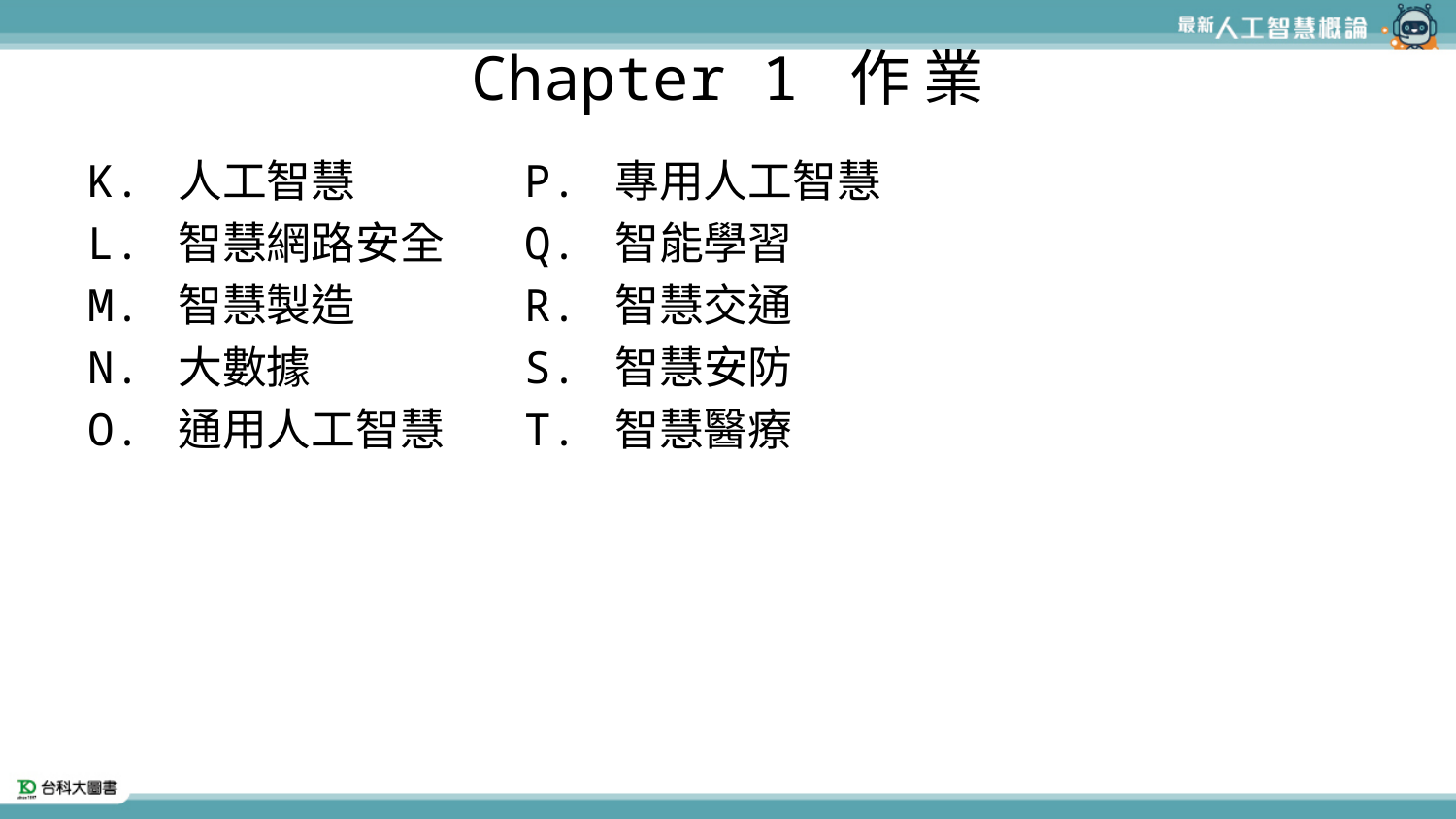

# Chapter 1 作 業
K. 人工智慧 		P. 專用人工智慧
L. 智慧網路安全 	Q. 智能學習
M. 智慧製造 		R. 智慧交通
N. 大數據 		S. 智慧安防
O. 通用人工智慧 	T. 智慧醫療